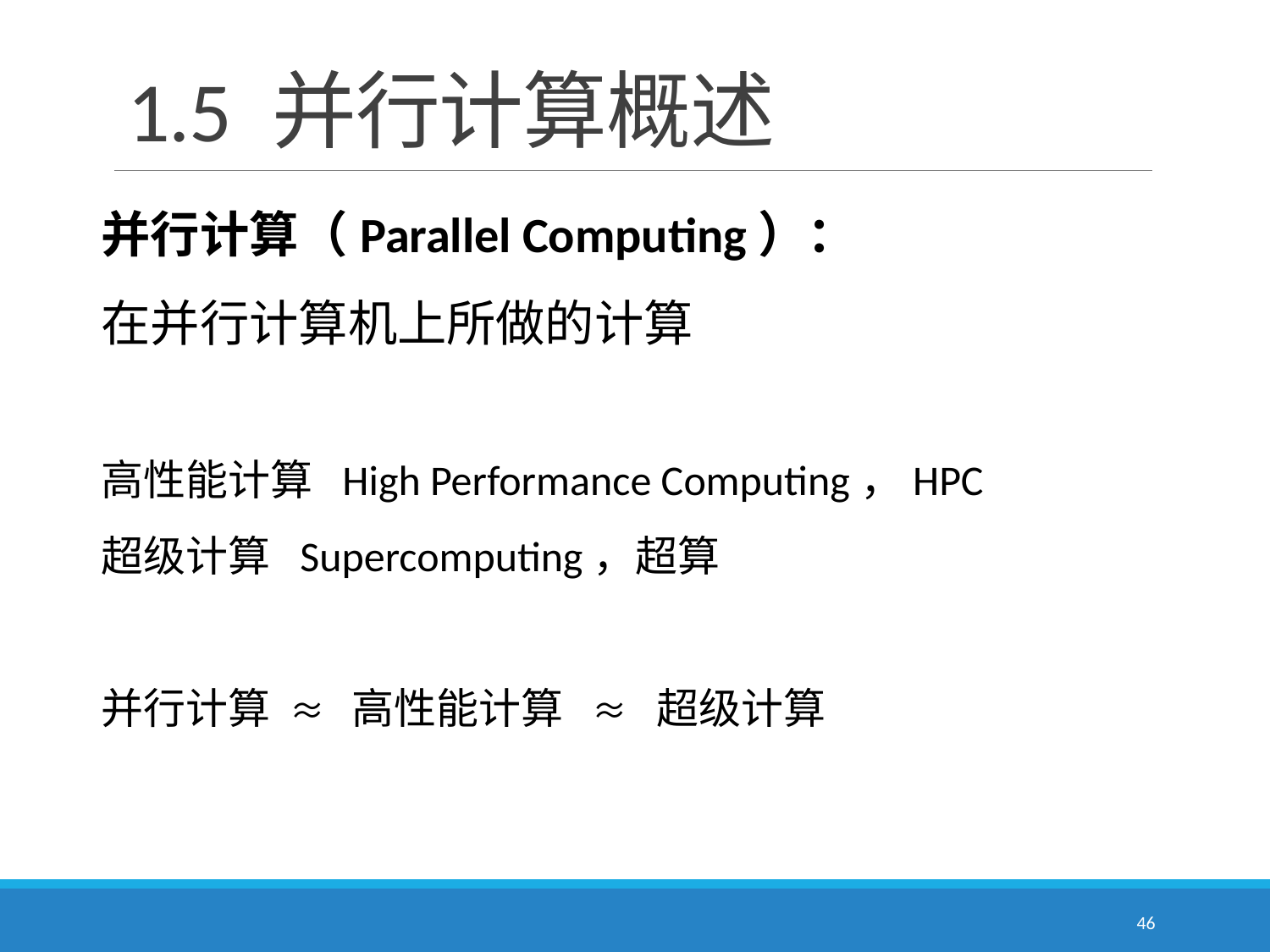

# 1.5 并行计算概述
并行计算（Parallel Computing）：
在并行计算机上所做的计算

高性能计算  High Performance Computing，HPC
超级计算  Supercomputing，超算

并行计算  ≈   高性能计算   ≈   超级计算

46